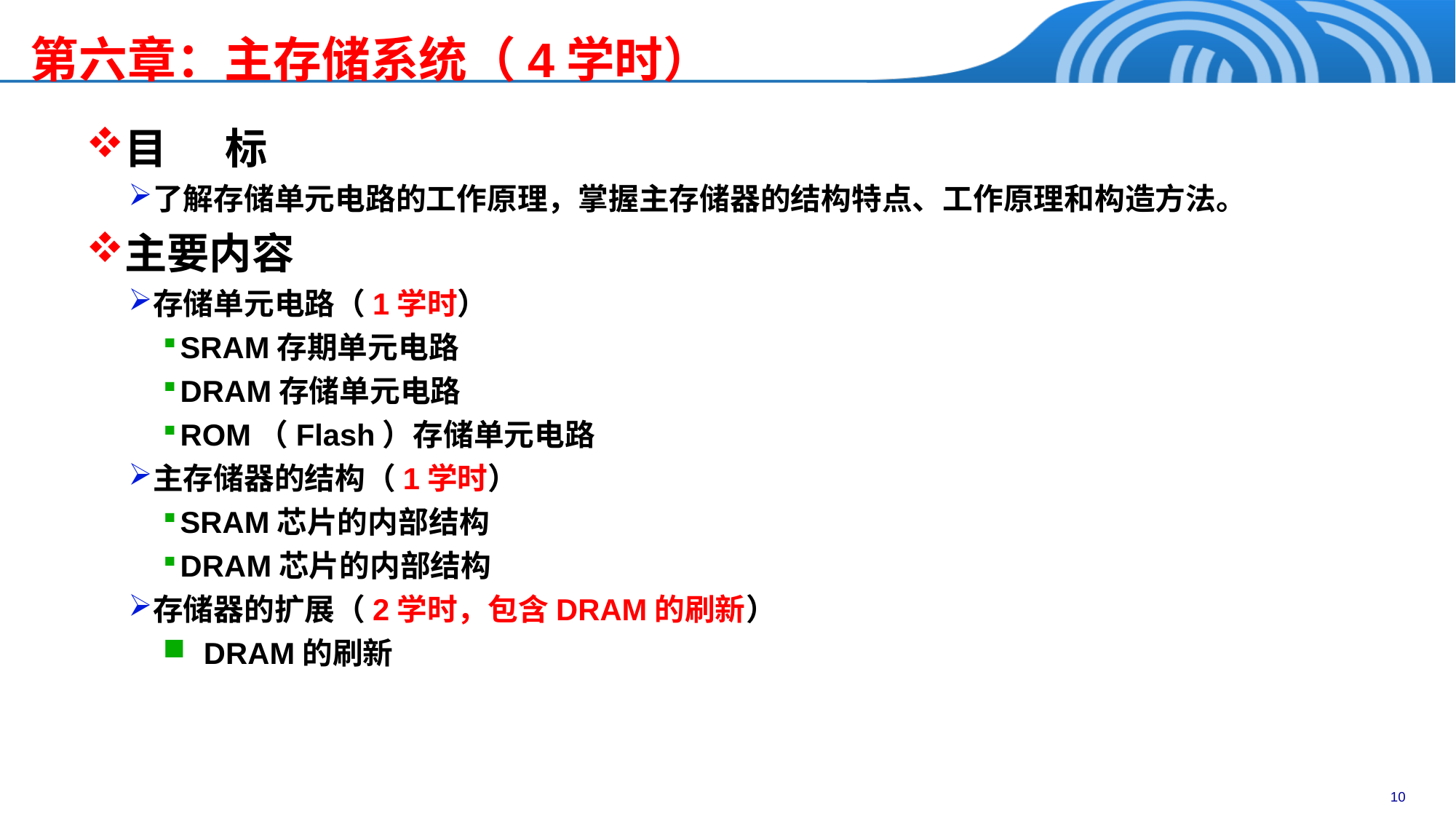

# 第六章：主存储系统（4学时）
目      标
了解存储单元电路的工作原理，掌握主存储器的结构特点、工作原理和构造方法。
主要内容
存储单元电路（1学时）
SRAM存期单元电路
DRAM存储单元电路
ROM（Flash）存储单元电路
主存储器的结构（1学时）
SRAM芯片的内部结构
DRAM芯片的内部结构
存储器的扩展（2学时，包含DRAM的刷新）
DRAM的刷新